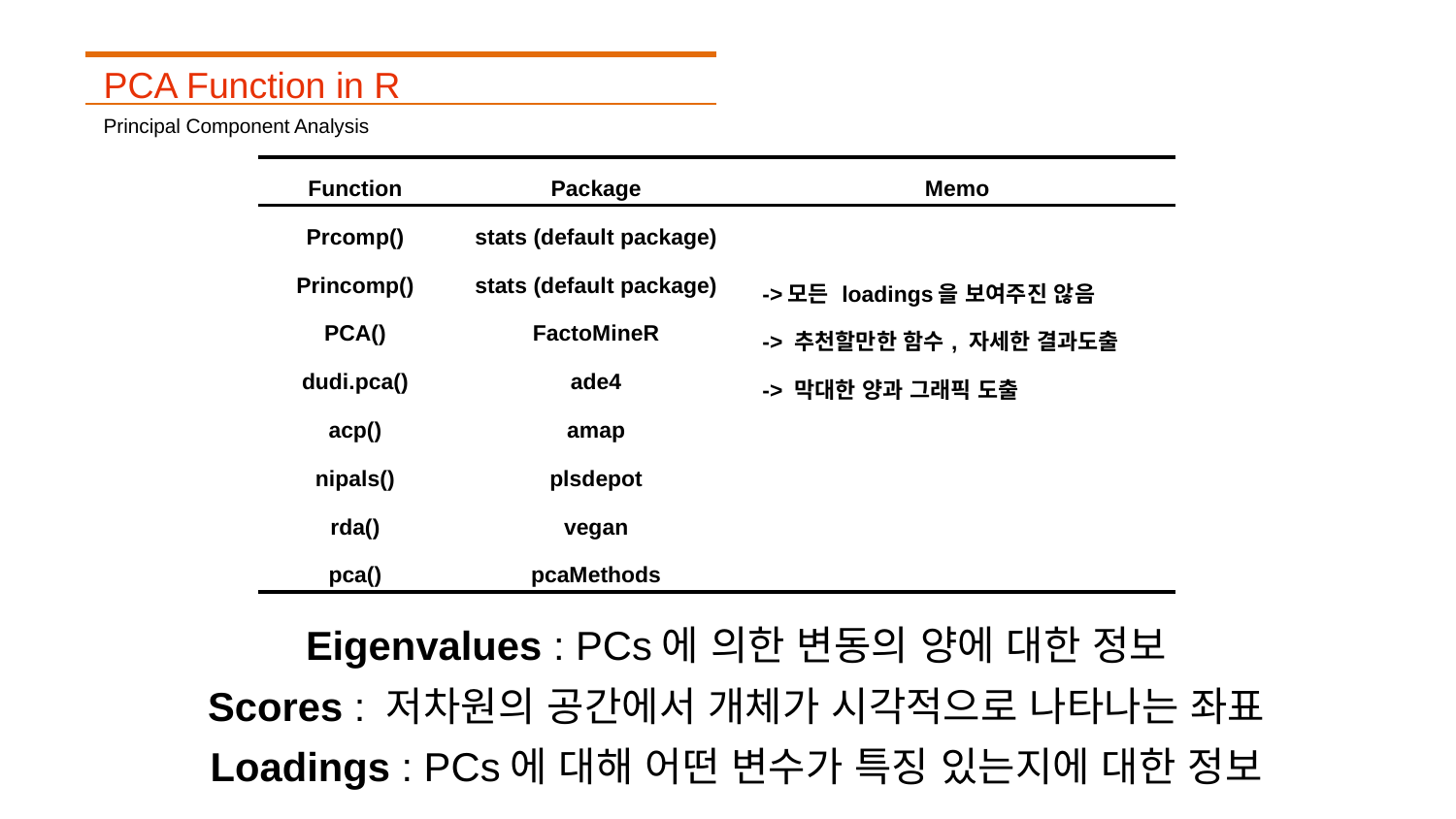

PCA Function in R

Principal Component Analysis
| Function | Package | Memo |
| --- | --- | --- |
| Prcomp() | stats (default package) |  |
| Princomp() | stats (default package) | ->모든 loadings을 보여주진 않음 |
| PCA() | FactoMineR | -> 추천할만한 함수, 자세한 결과도출 |
| dudi.pca() | ade4 | -> 막대한 양과 그래픽 도출 |
| acp() | amap |  |
| nipals() | plsdepot |  |
| rda() | vegan |  |
| pca() | pcaMethods |  |
Eigenvalues : PCs에 의한 변동의 양에 대한 정보

Scores : 저차원의 공간에서 개체가 시각적으로 나타나는 좌표

Loadings : PCs에 대해 어떤 변수가 특징 있는지에 대한 정보